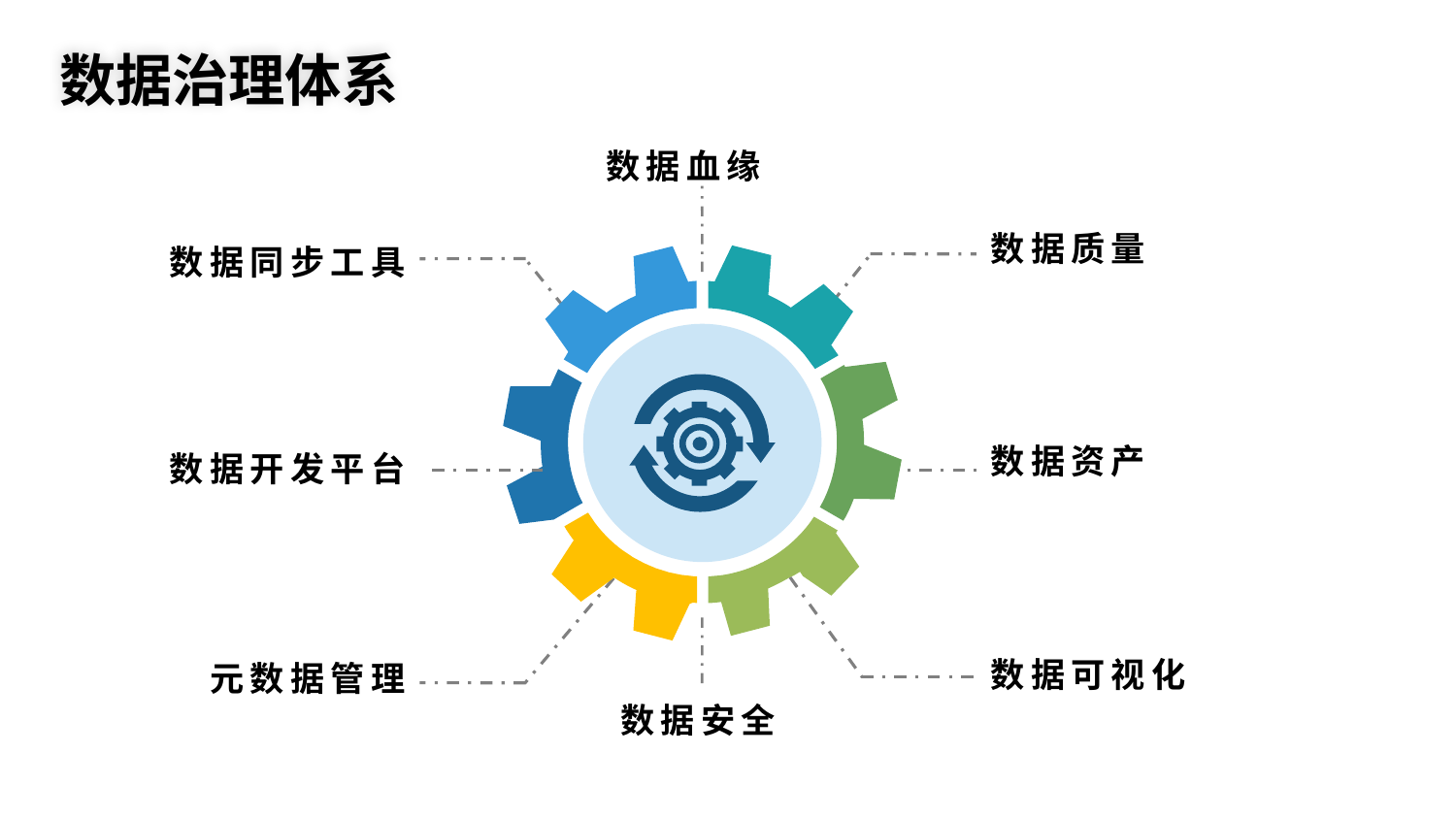

数据治理体系
数据血缘
数据质量
数据同步工具

数据资产
数据开发平台

数据可视化
元数据管理
数据安全